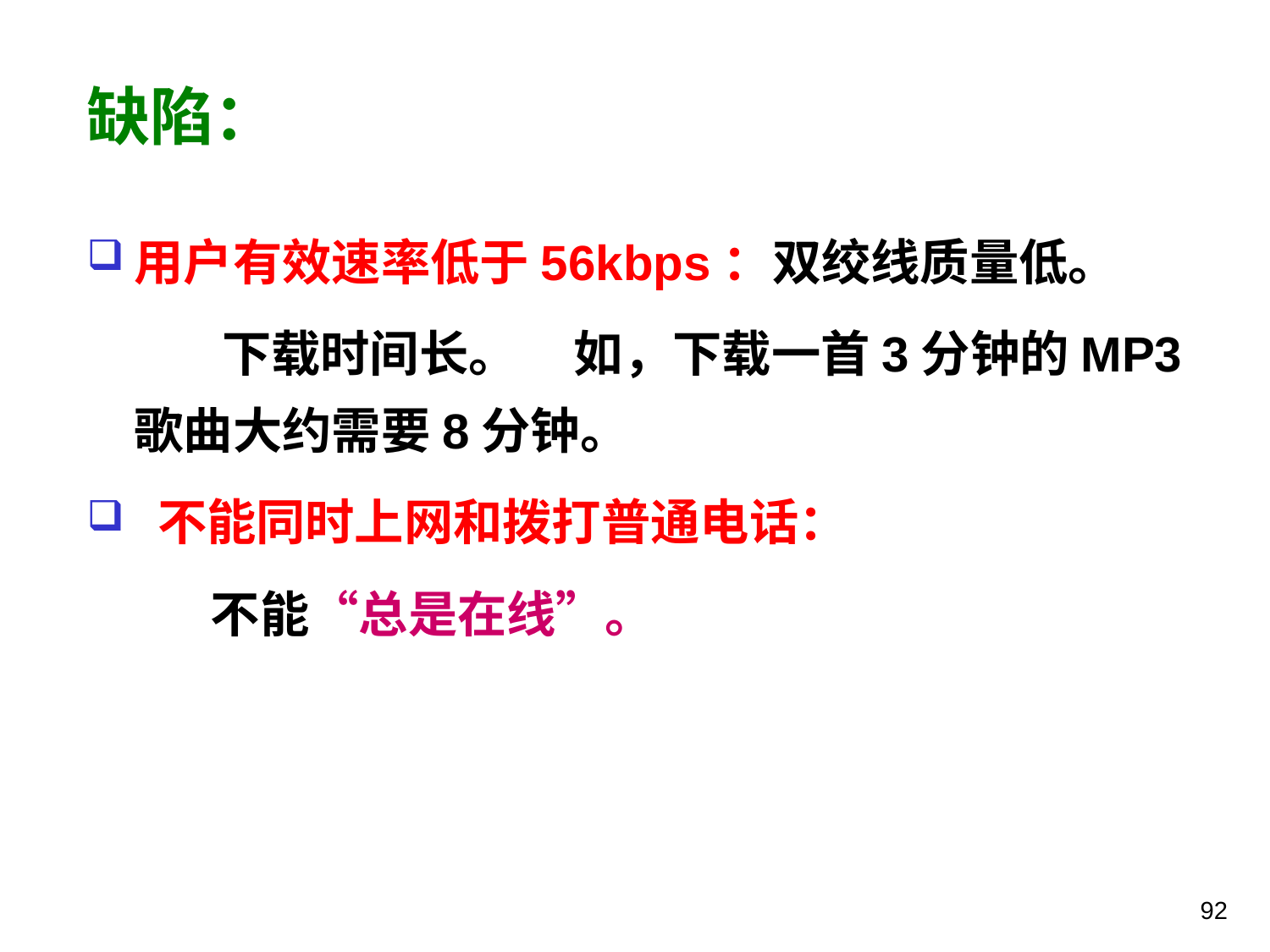

# 缺陷：
用户有效速率低于56kbps：双绞线质量低。
           下载时间长。     如，下载一首3分钟的MP3歌曲大约需要8分钟。
 不能同时上网和拨打普通电话：
          不能“总是在线”。

92